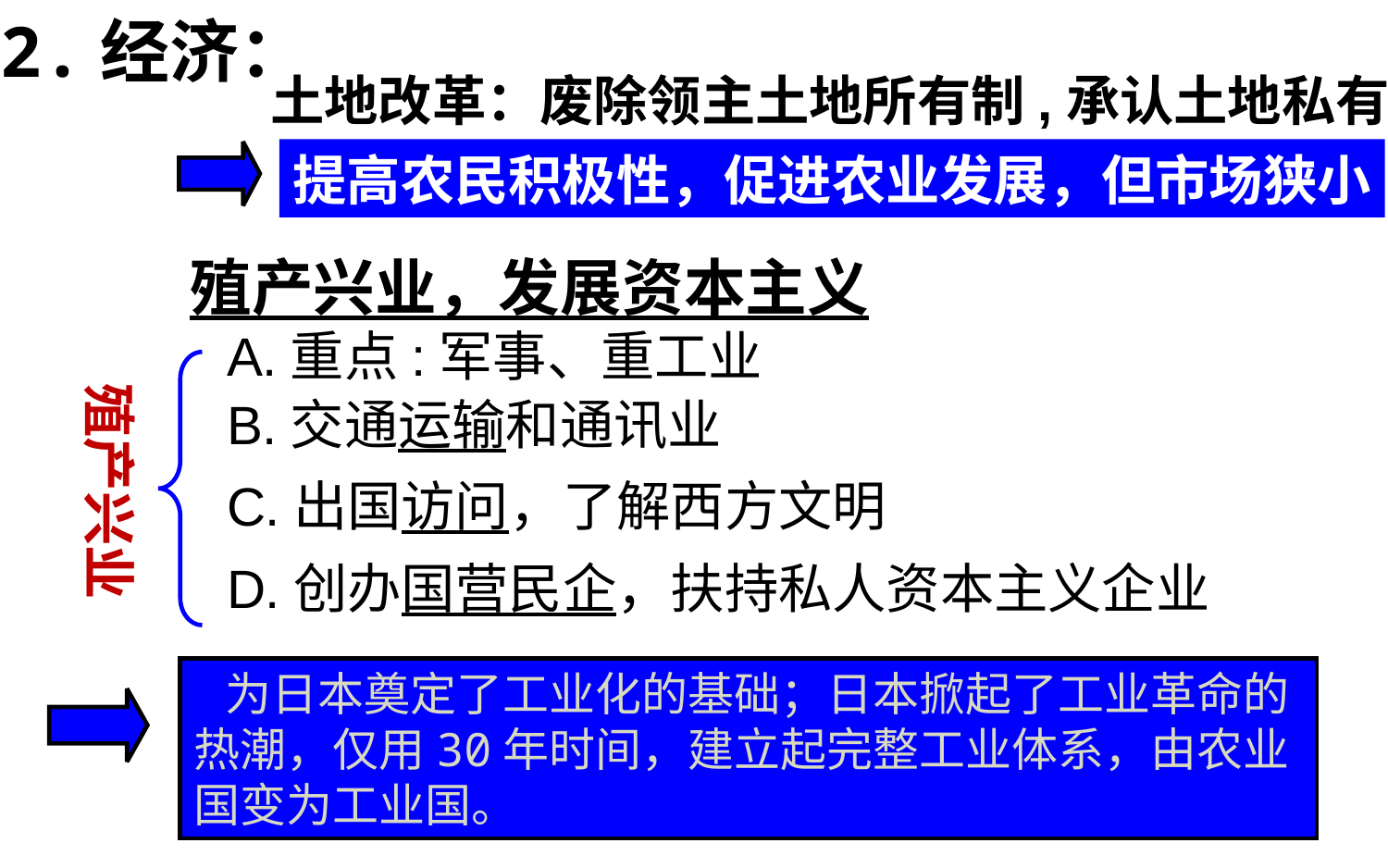

2.经济：
土地改革：废除领主土地所有制,承认土地私有
提高农民积极性，促进农业发展，但市场狭小

殖产兴业，发展资本主义
A.重点:军事、重工业
B.交通运输和通讯业
C.出国访问，了解西方文明
D.创办国营民企，扶持私人资本主义企业

殖产兴业
  为日本奠定了工业化的基础；日本掀起了工业革命的热潮，仅用30年时间，建立起完整工业体系，由农业国变为工业国。